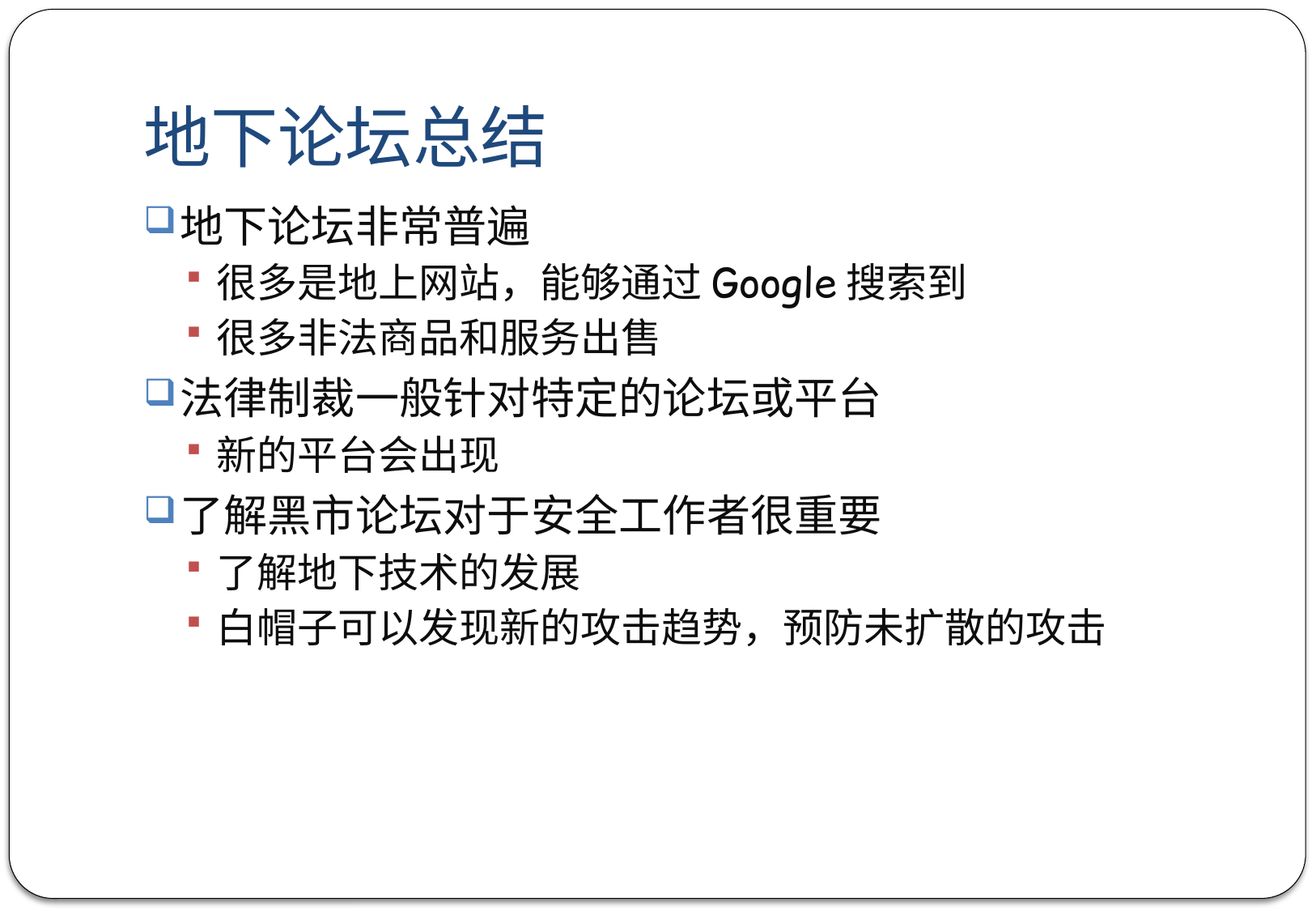

# 地下论坛总结
地下论坛非常普遍
很多是地上网站，能够通过Google搜索到
很多非法商品和服务出售
法律制裁一般针对特定的论坛或平台
新的平台会出现
了解黑市论坛对于安全工作者很重要
了解地下技术的发展
白帽子可以发现新的攻击趋势，预防未扩散的攻击